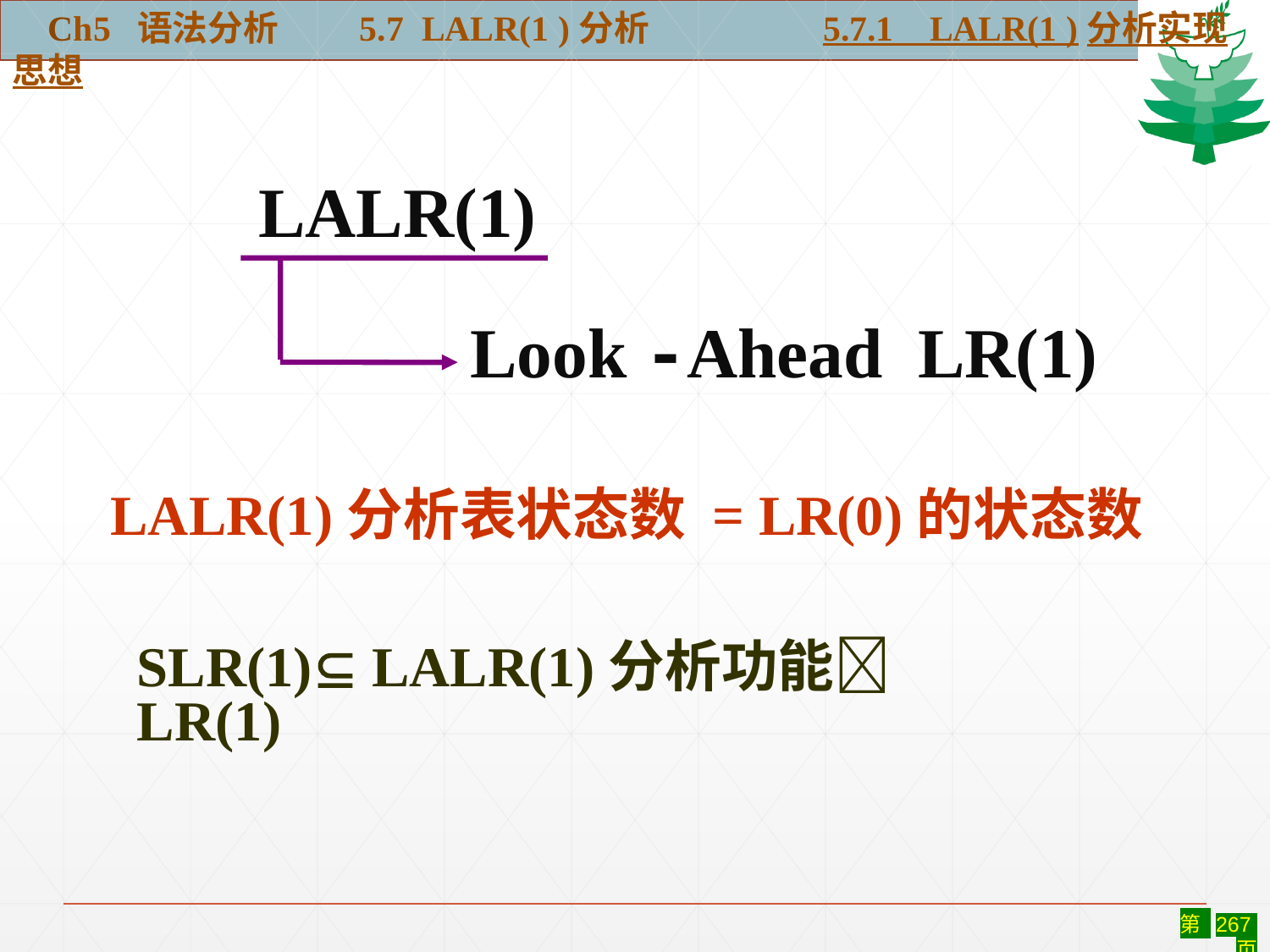

Ch5  语法分析         5.7  LALR(1 )分析	     5.7.1    LALR(1 )分析实现思想
#
LALR(1)

Look -Ahead  LR(1)
LALR(1)分析表状态数 = LR(0)的状态数
SLR(1)⊆ LALR(1)分析功能⊆  LR(1)